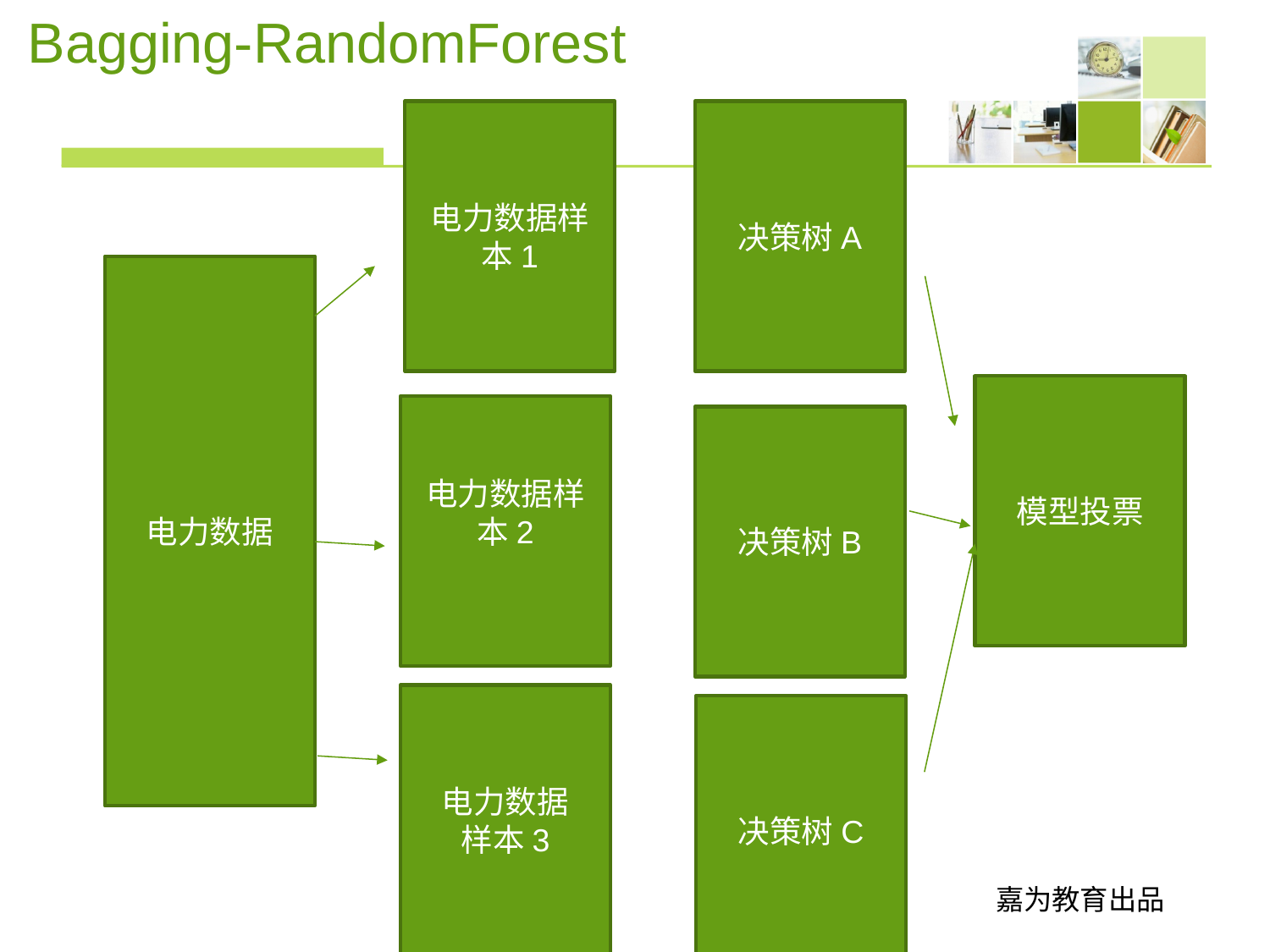

# Bagging-RandomForest
电力数据样本1
决策树A
电力数据
模型投票
电力数据样本2

决策树B
电力数据
样本3
决策树C